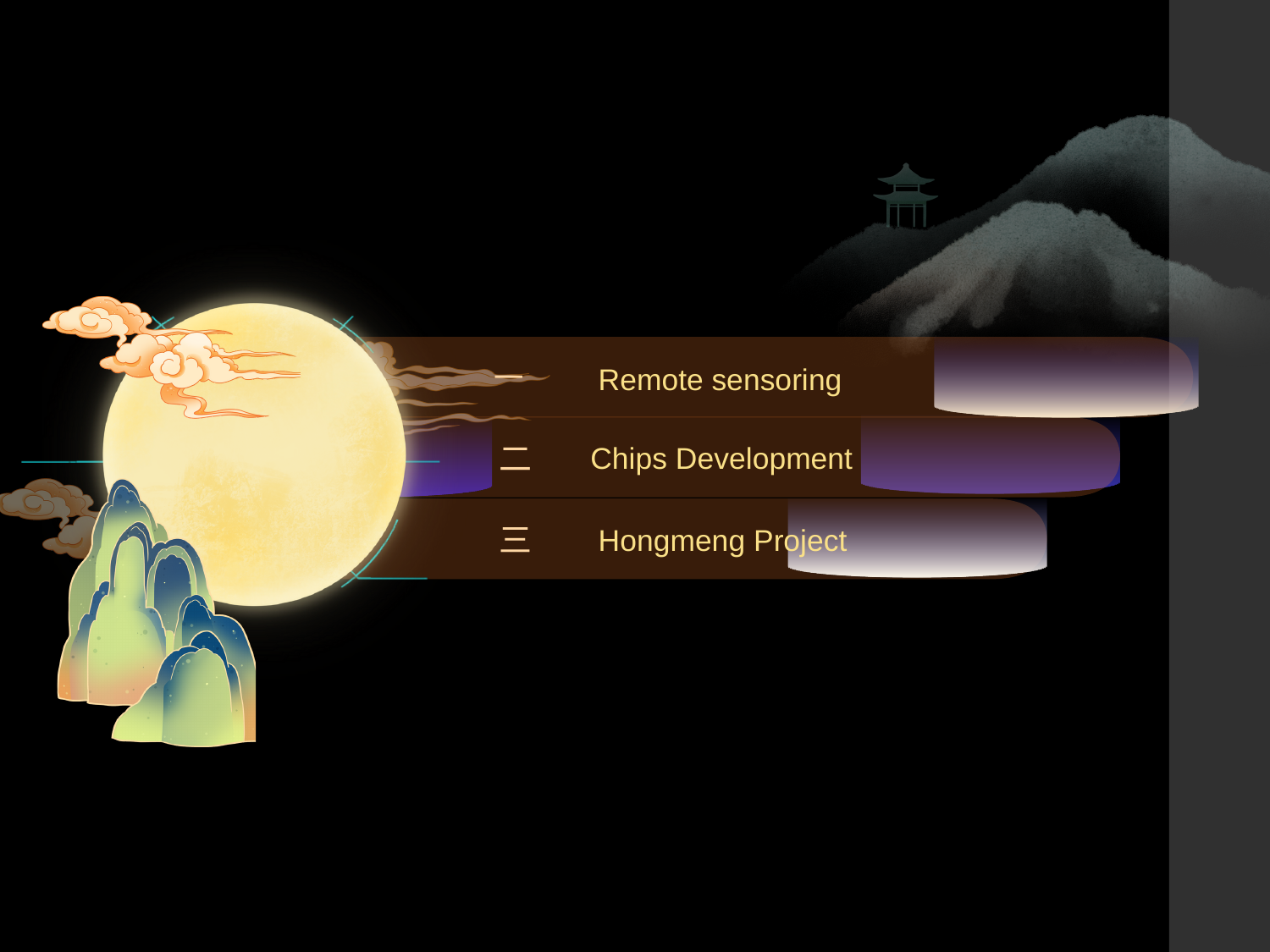

一
  Remote sensoring

      二
Chips Development

      三
  Hongmeng Project